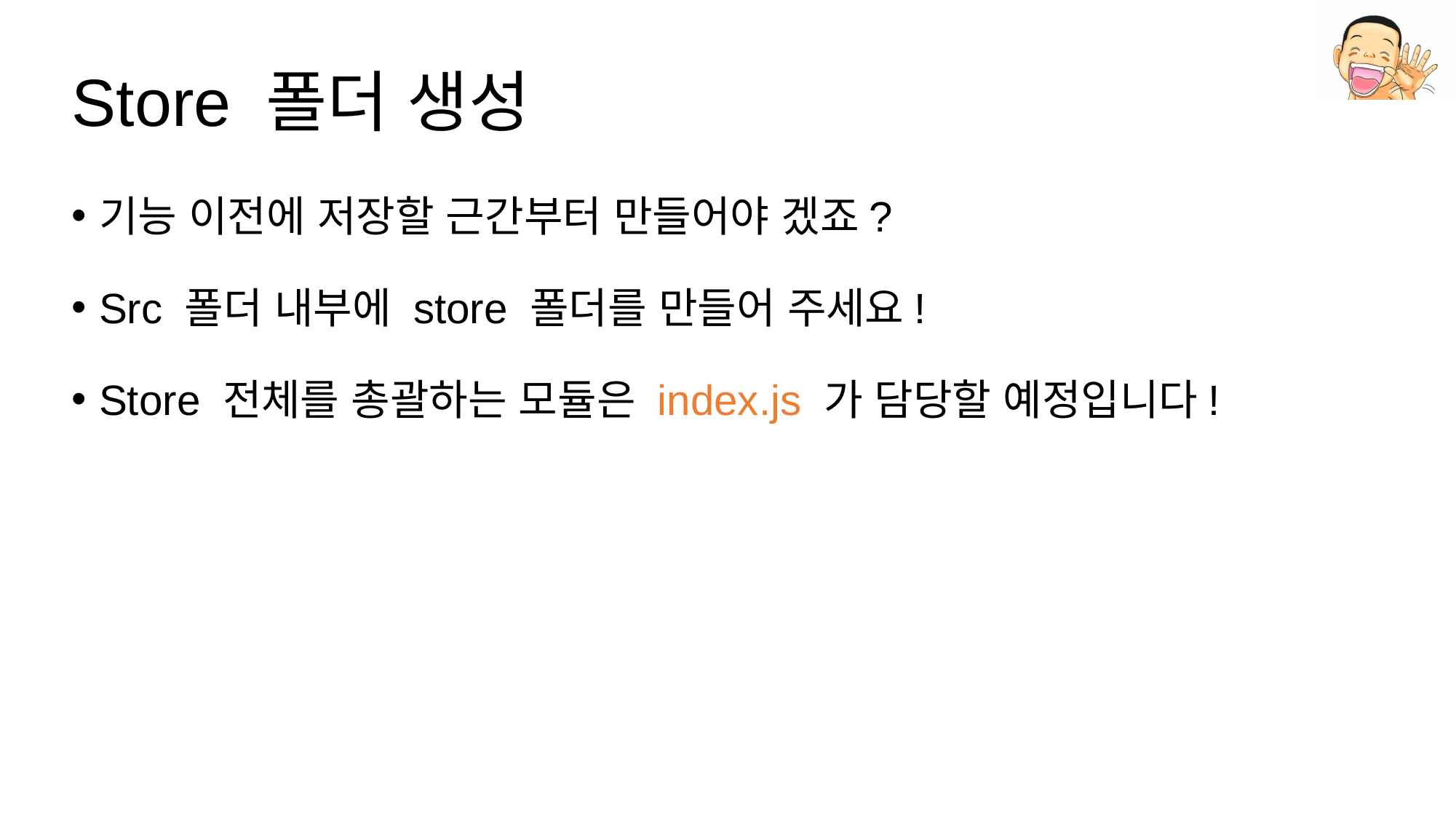

# Store 폴더 생성
기능 이전에 저장할 근간부터 만들어야 겠죠?
Src 폴더 내부에 store 폴더를 만들어 주세요!
Store 전체를 총괄하는 모듈은 index.js 가 담당할 예정입니다!